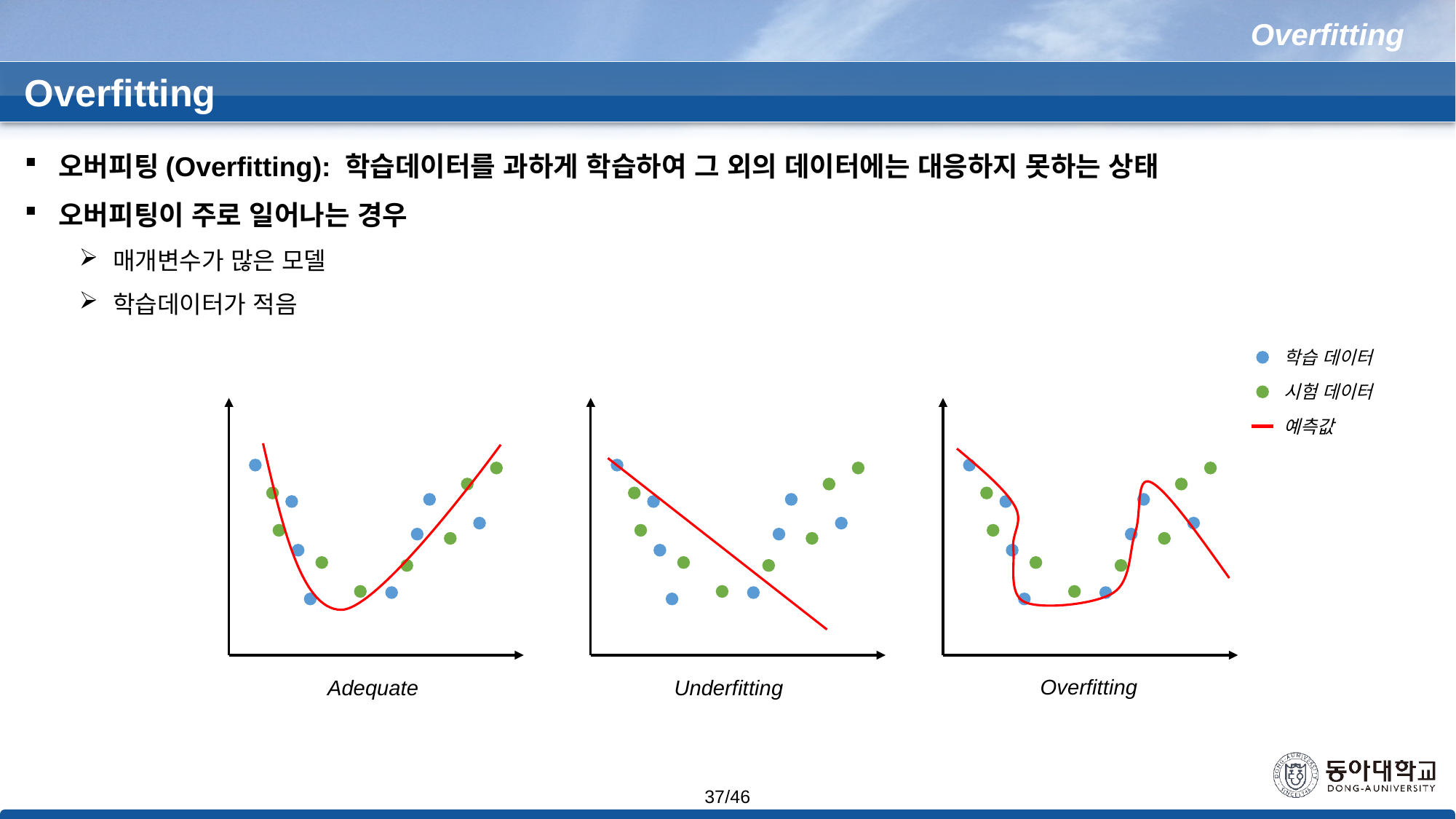

Overfitting
Overfitting
오버피팅(Overfitting): 학습데이터를 과하게 학습하여 그 외의 데이터에는 대응하지 못하는 상태
오버피팅이 주로 일어나는 경우
매개변수가 많은 모델
학습데이터가 적음
학습 데이터

시험 데이터

예측값

Adequate

Underfitting

Overfitting